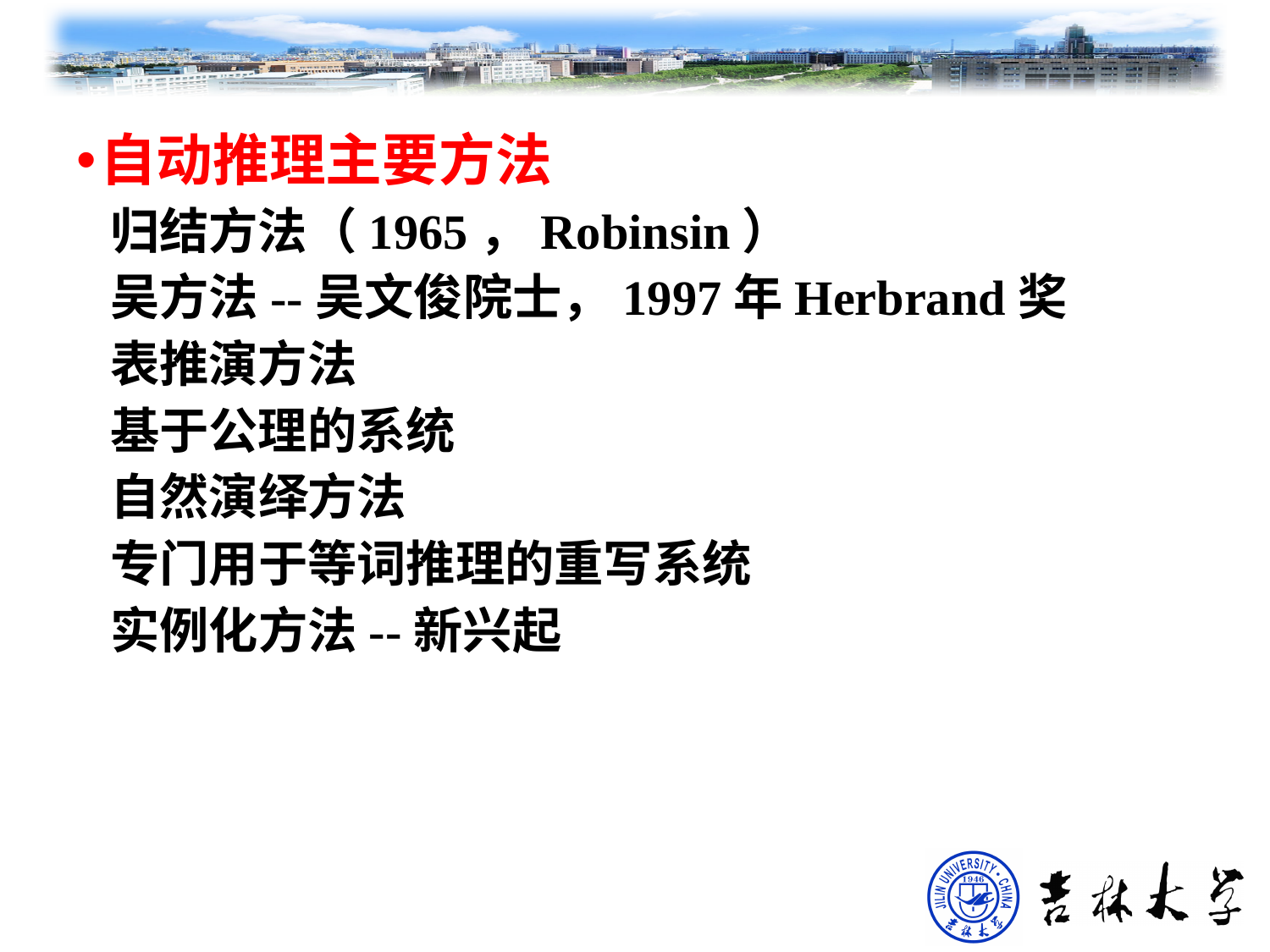

自动推理主要方法
  归结方法（1965，Robinsin）
  吴方法--吴文俊院士，1997年Herbrand奖
  表推演方法
  基于公理的系统
  自然演绎方法
  专门用于等词推理的重写系统
  实例化方法--新兴起